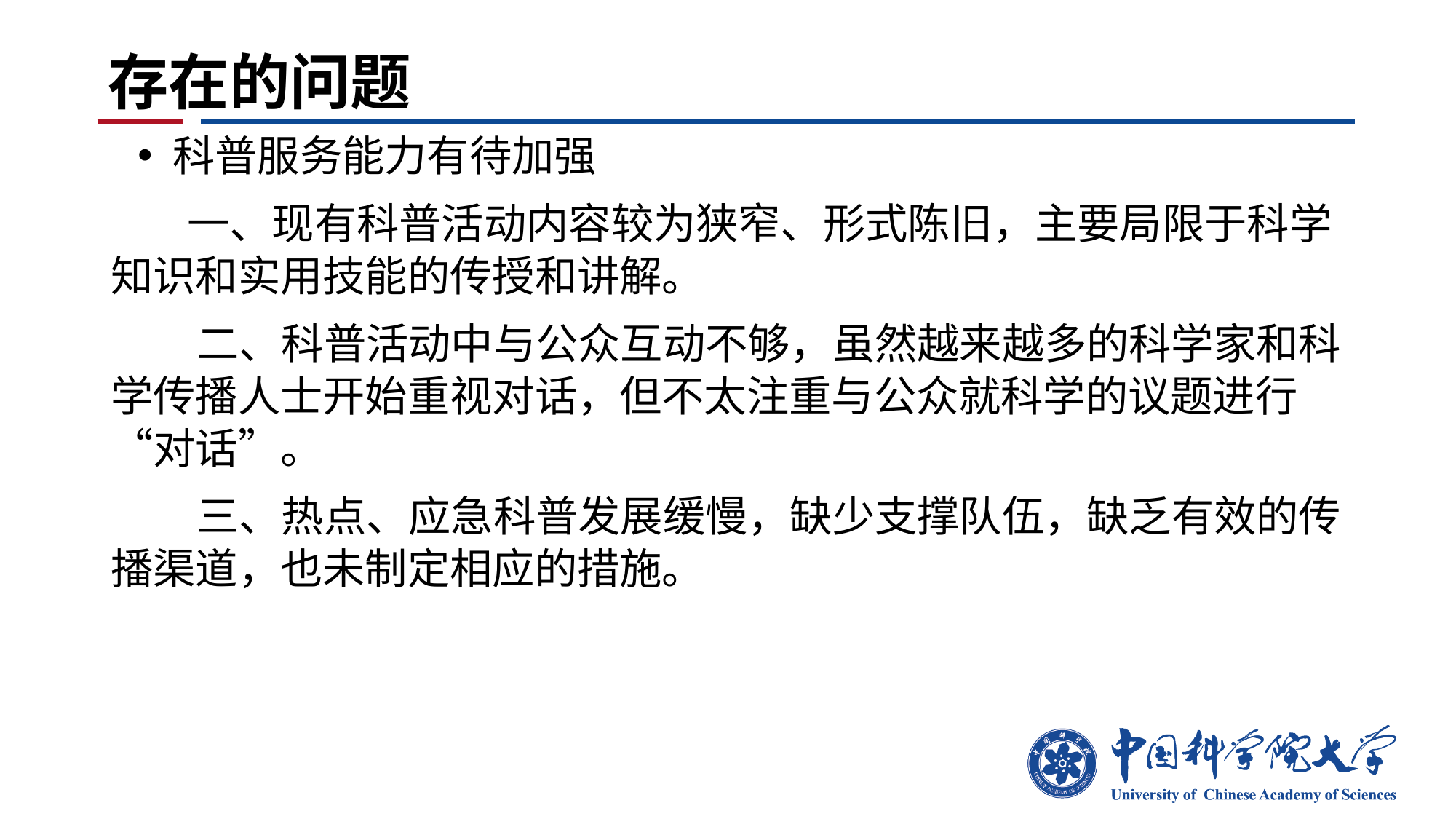

# 存在的问题
 科普服务能力有待加强
       一、现有科普活动内容较为狭窄、形式陈旧，主要局限于科学知识和实用技能的传授和讲解。
        二、科普活动中与公众互动不够，虽然越来越多的科学家和科学传播人士开始重视对话，但不太注重与公众就科学的议题进行“对话”。
        三、热点、应急科普发展缓慢，缺少支撑队伍，缺乏有效的传播渠道，也未制定相应的措施。